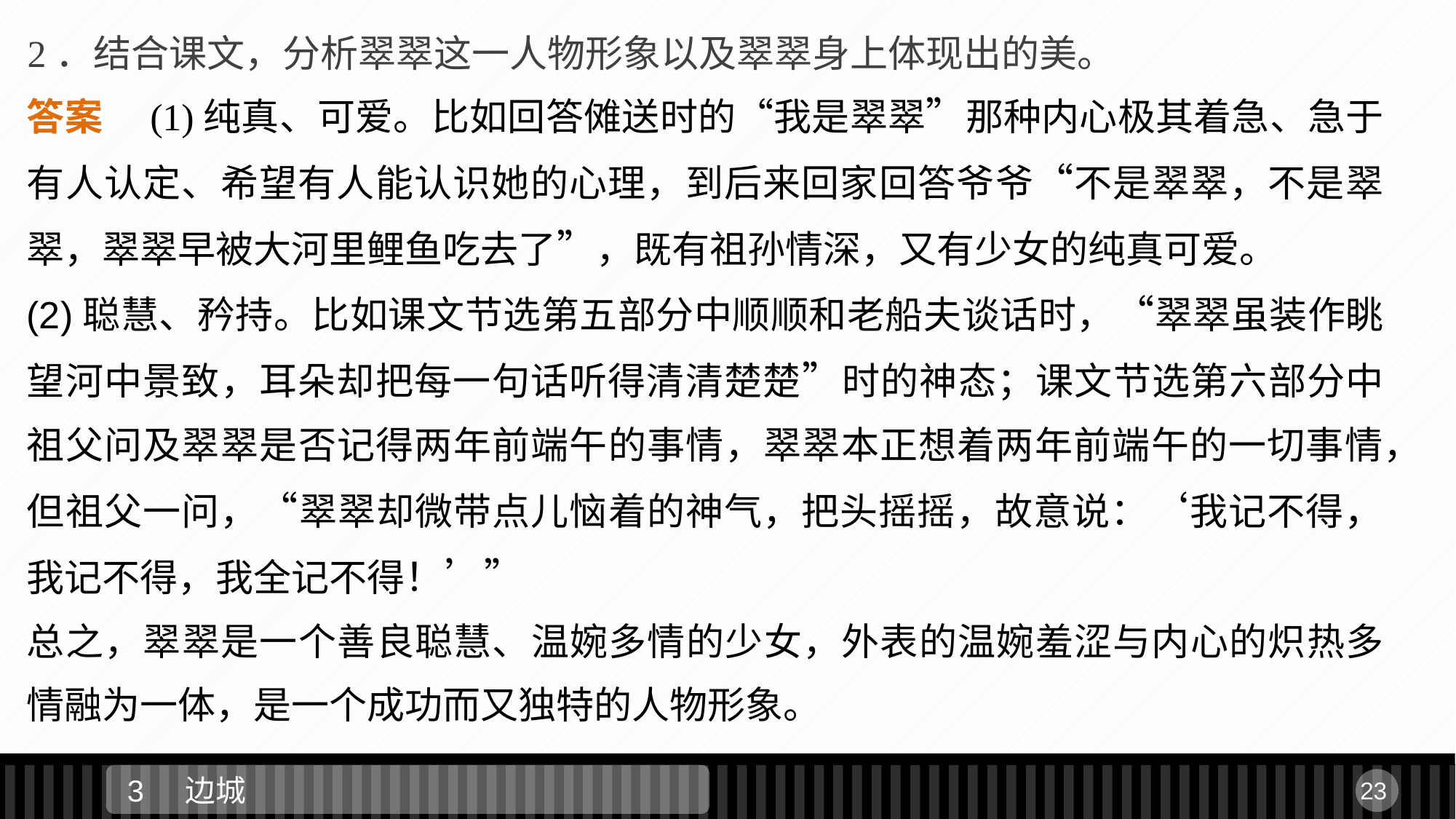

2．结合课文，分析翠翠这一人物形象以及翠翠身上体现出的美。
答案　(1)纯真、可爱。比如回答傩送时的“我是翠翠”那种内心极其着急、急于有人认定、希望有人能认识她的心理，到后来回家回答爷爷“不是翠翠，不是翠翠，翠翠早被大河里鲤鱼吃去了”，既有祖孙情深，又有少女的纯真可爱。
(2)聪慧、矜持。比如课文节选第五部分中顺顺和老船夫谈话时，“翠翠虽装作眺望河中景致，耳朵却把每一句话听得清清楚楚”时的神态；课文节选第六部分中祖父问及翠翠是否记得两年前端午的事情，翠翠本正想着两年前端午的一切事情，但祖父一问，“翠翠却微带点儿恼着的神气，把头摇摇，故意说：‘我记不得，我记不得，我全记不得！’”
总之，翠翠是一个善良聪慧、温婉多情的少女，外表的温婉羞涩与内心的炽热多情融为一体，是一个成功而又独特的人物形象。